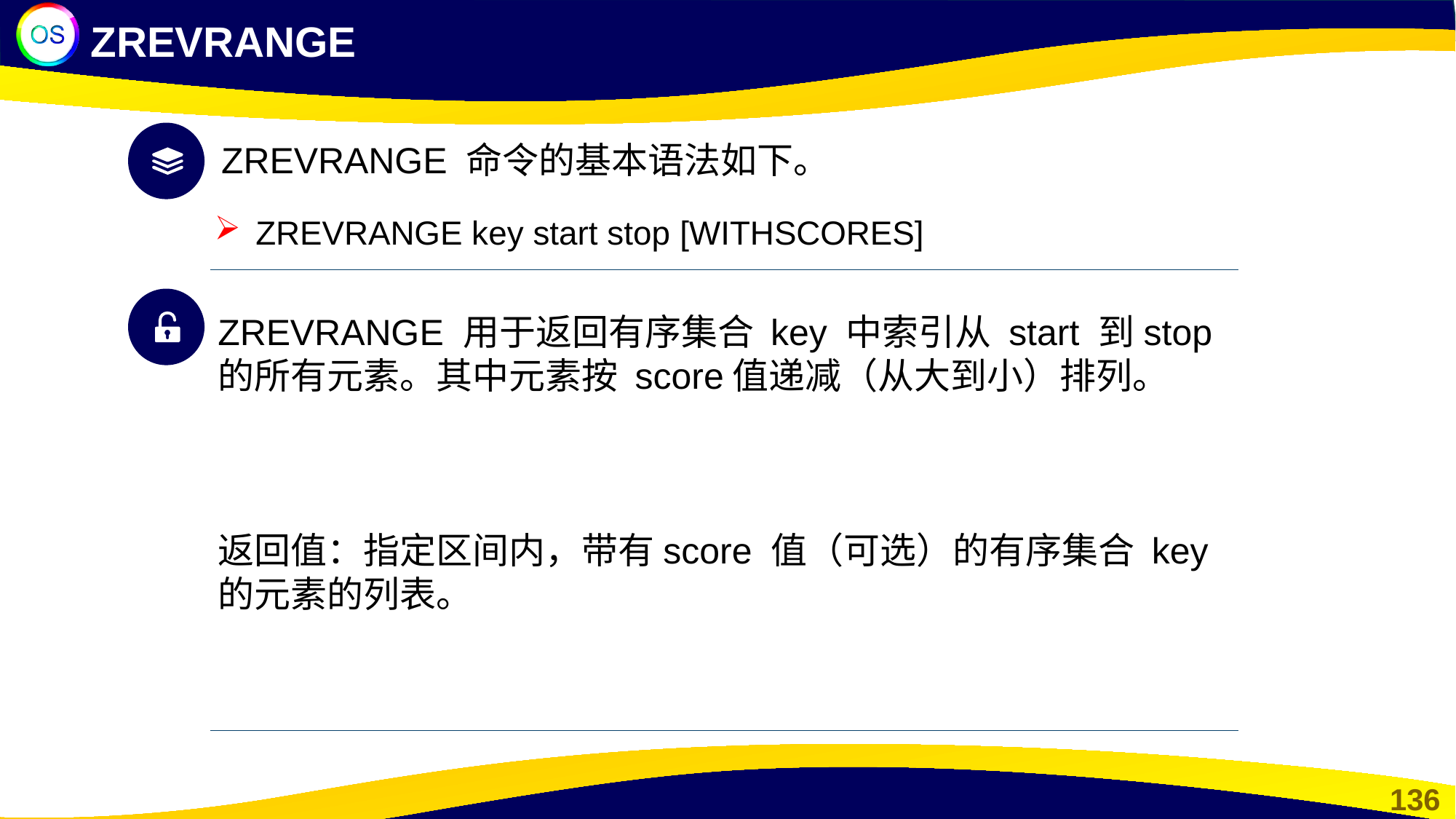

ZREVRANGE

ZREVRANGE 命令的基本语法如下。

ZREVRANGE key start stop [WITHSCORES]

ZREVRANGE 用于返回有序集合 key 中索引从 start 到stop 的所有元素。其中元素按 score值递减（从大到小）排列。

返回值：指定区间内，带有score 值（可选）的有序集合 key 的元素的列表。